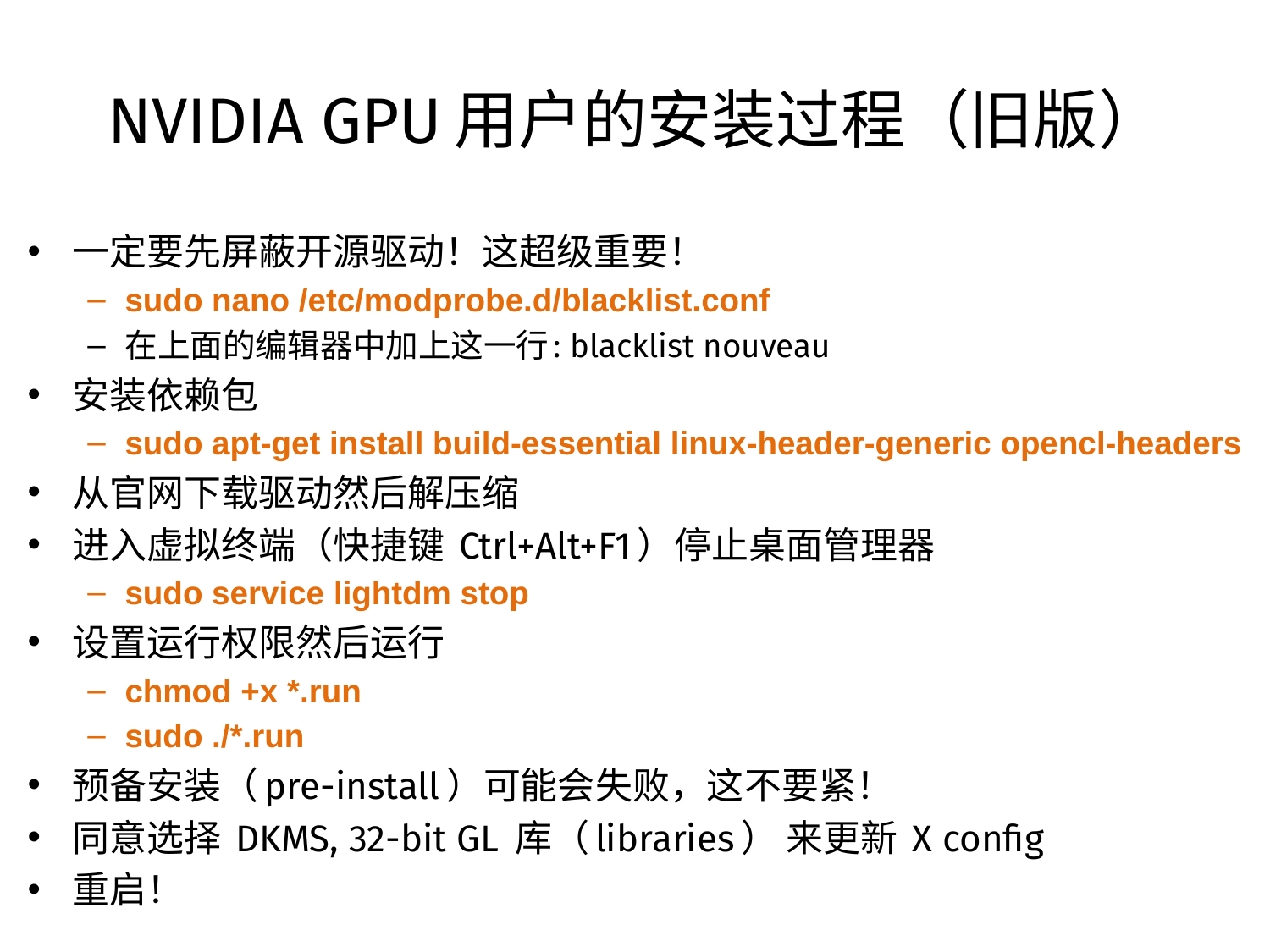

# NVIDIA GPU用户的安装过程（旧版）
一定要先屏蔽开源驱动！这超级重要！
sudo nano /etc/modprobe.d/blacklist.conf
在上面的编辑器中加上这一行: blacklist nouveau
安装依赖包
sudo apt-get install build-essential linux-header-generic opencl-headers
从官网下载驱动然后解压缩
进入虚拟终端（快捷键 Ctrl+Alt+F1）停止桌面管理器
sudo service lightdm stop
设置运行权限然后运行
chmod +x *.run
sudo ./*.run
预备安装（pre-install）可能会失败，这不要紧！
同意选择 DKMS, 32-bit GL 库（libraries） 来更新 X config
重启！